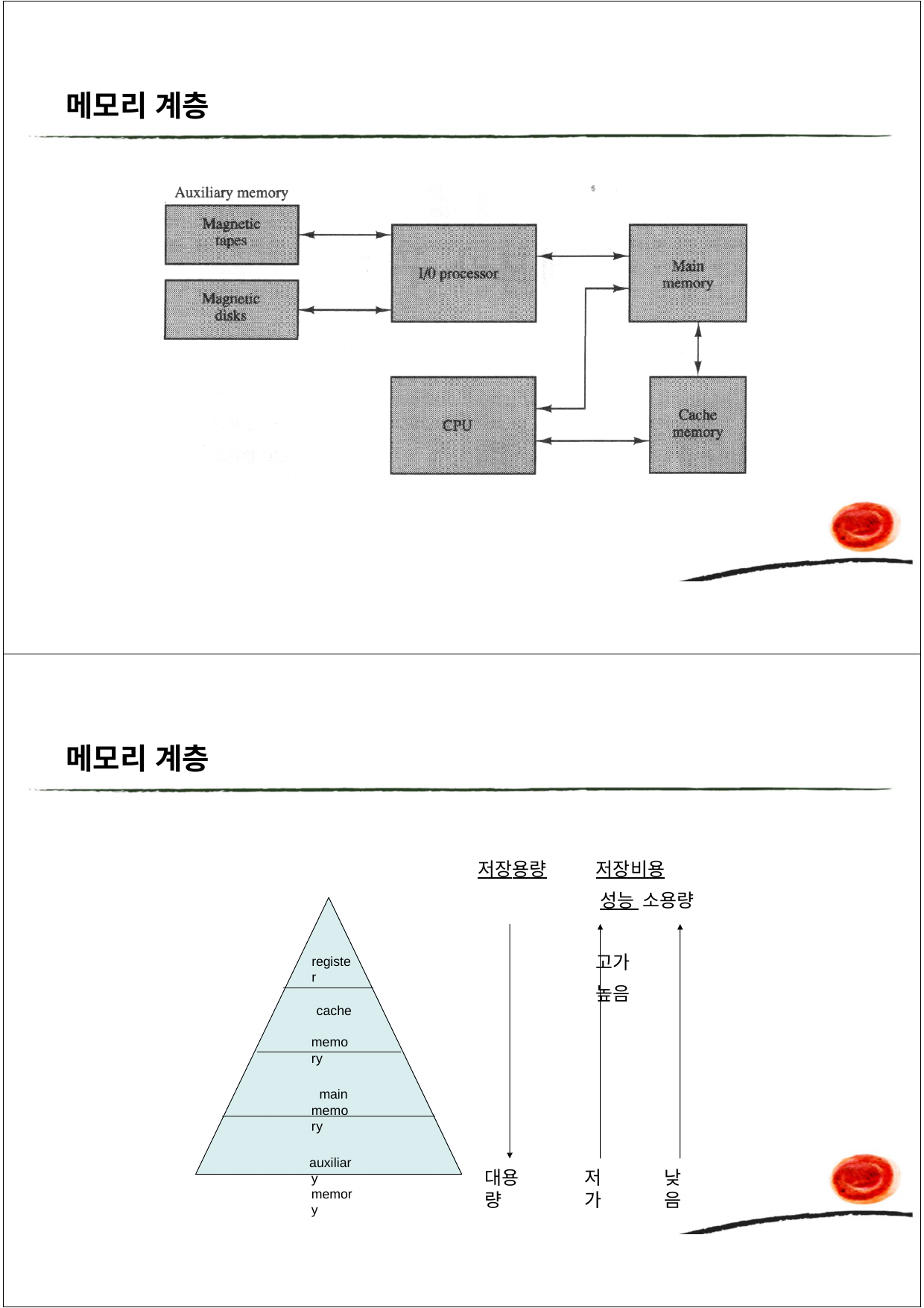

메모리 계층

메모리 계층

저장용량	저장비용	 성능  소용량		고가	높음

register

cache  memory

main  memory

auxiliary  memory

대용량
저가
낮음